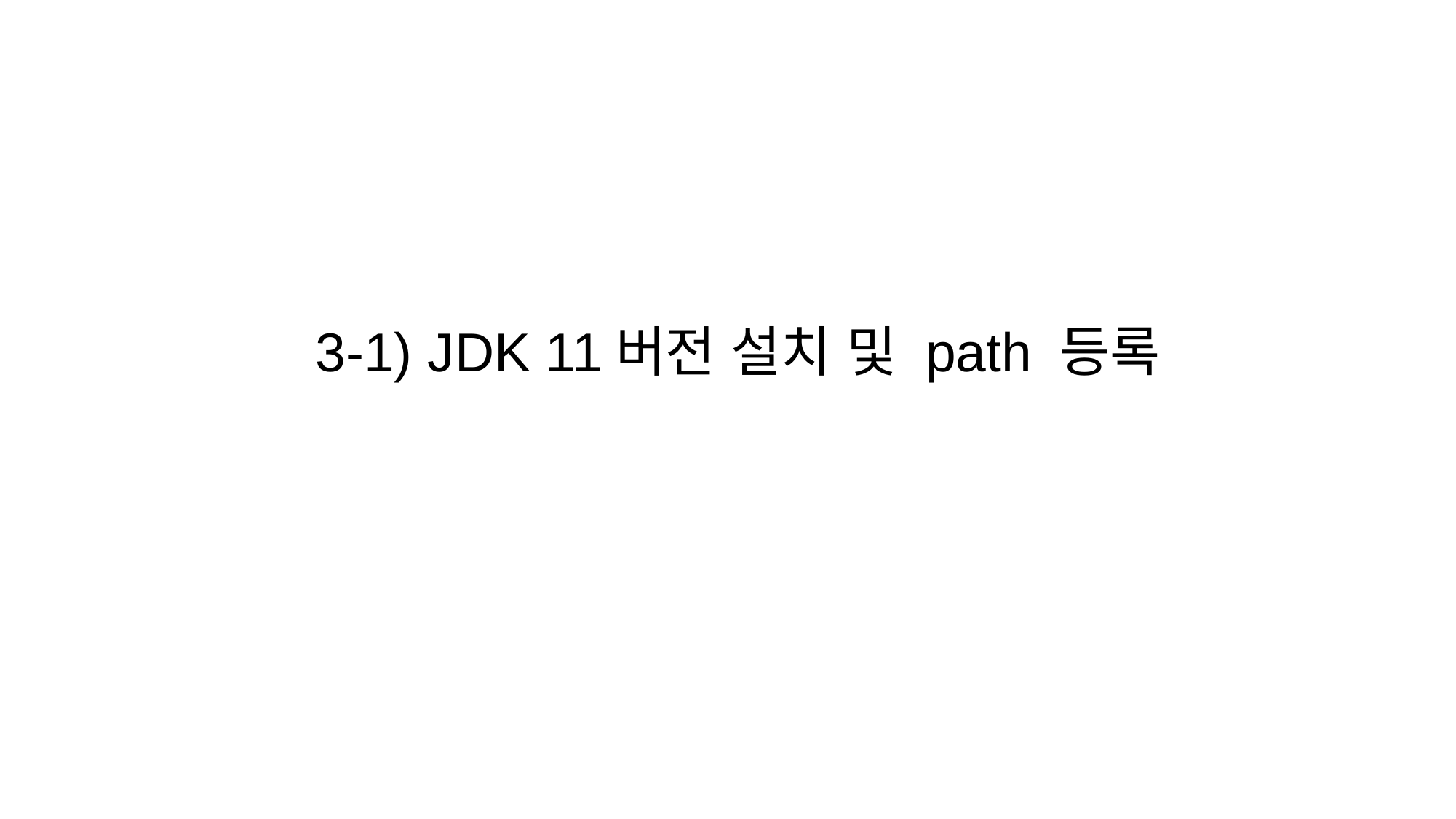

# 3-1) JDK 11버전 설치 및 path 등록